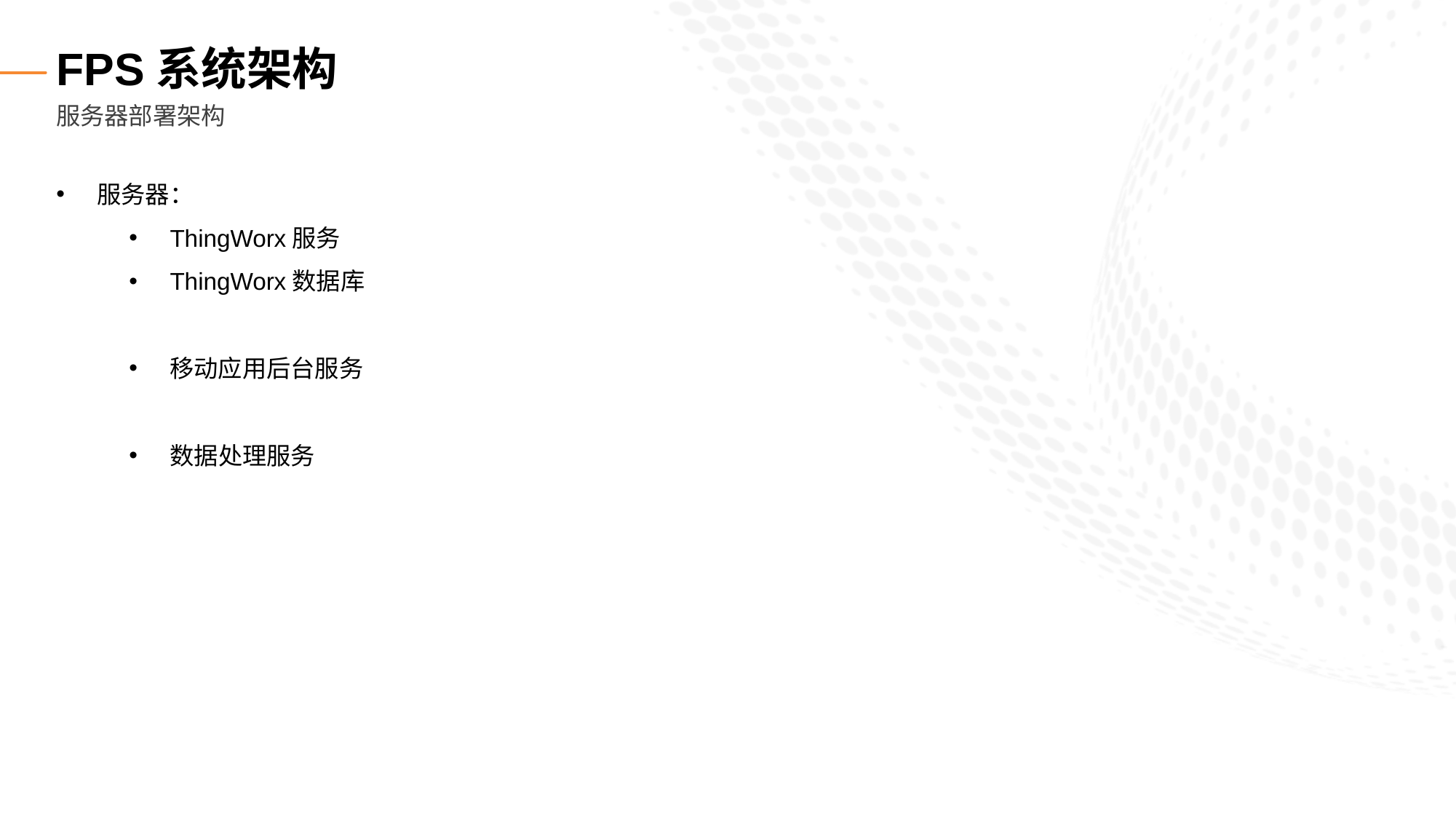

# FPS系统架构
服务器部署架构
服务器：
ThingWorx服务
ThingWorx数据库

移动应用后台服务

数据处理服务